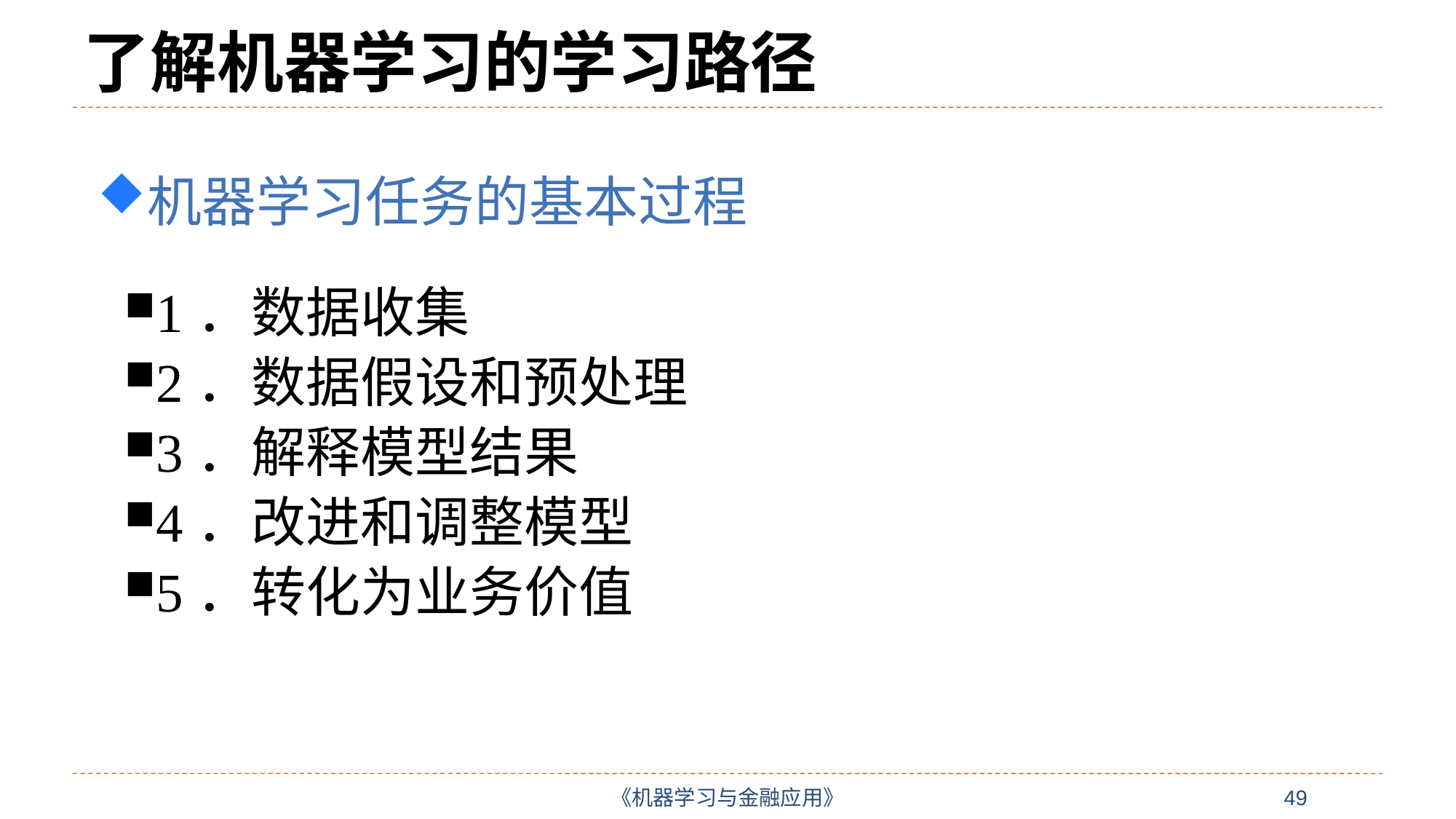

# 了解机器学习的学习路径
机器学习任务的基本过程
1．数据收集
2．数据假设和预处理
3．解释模型结果
4．改进和调整模型
5．转化为业务价值